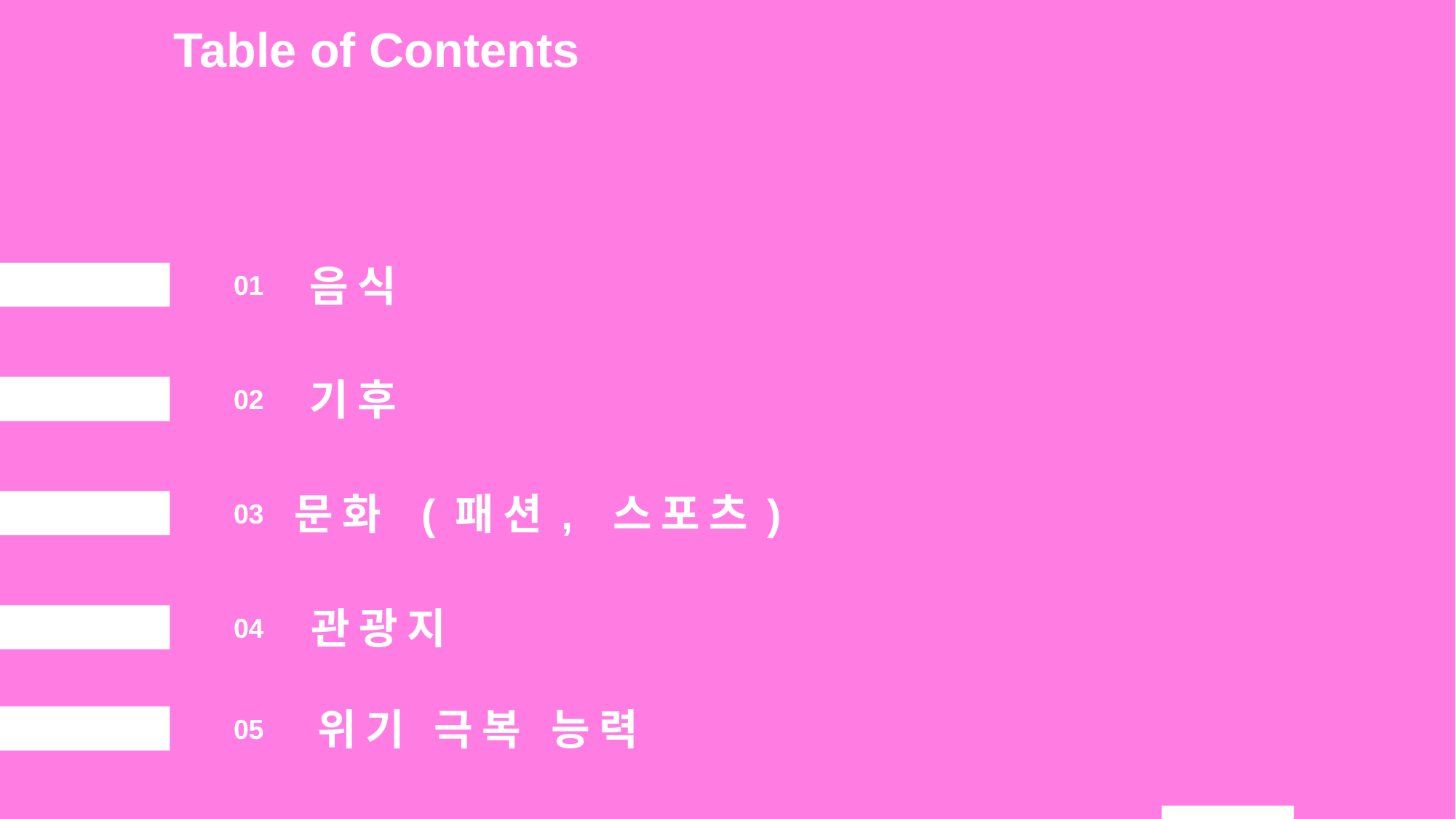

Table of Contents
음식
01

기후
02

문화 (패션, 스포츠)
03

관광지
04

위기 극복 능력
05